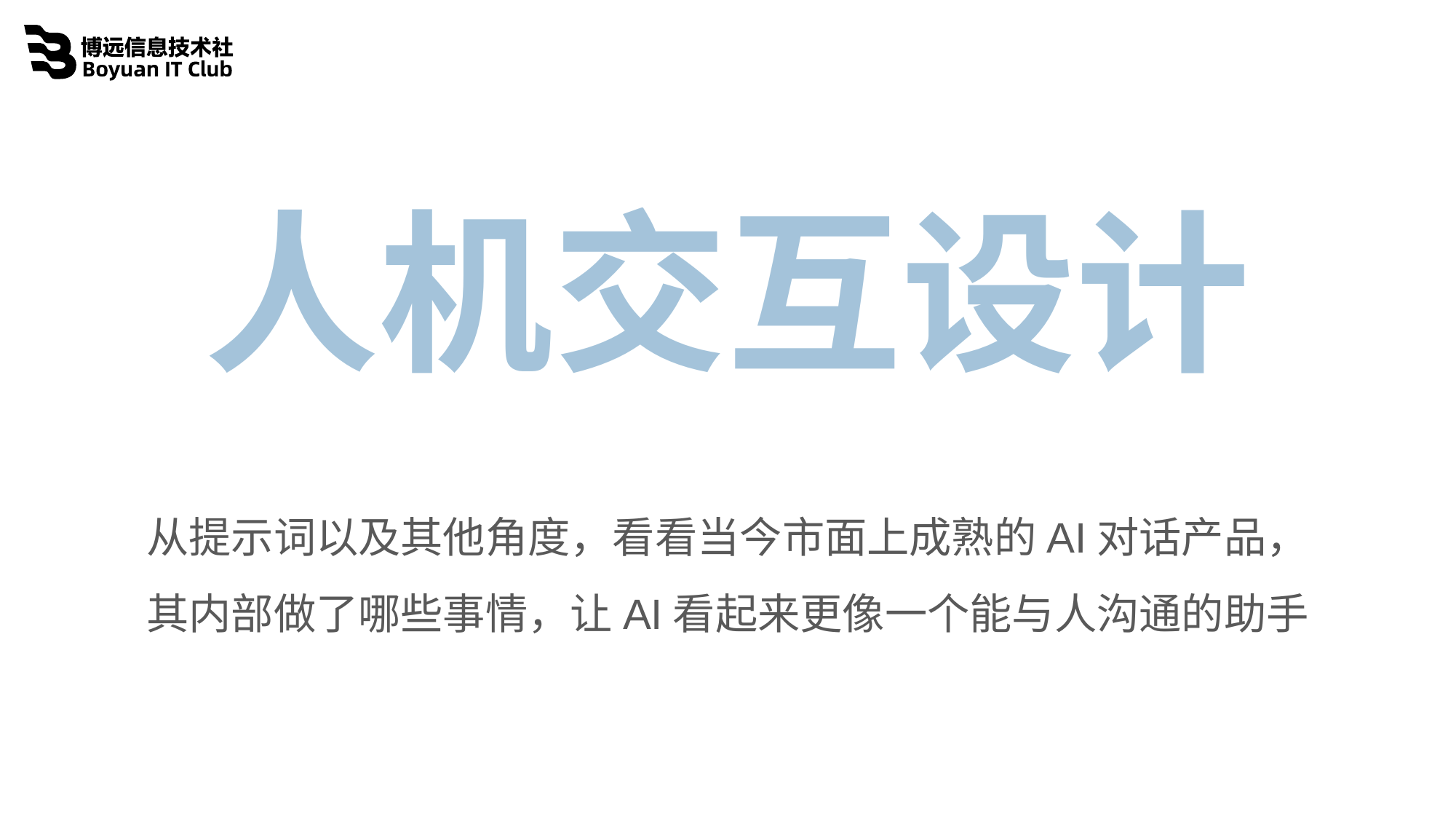

人机交互设计
从提示词以及其他角度，看看当今市面上成熟的AI对话产品，
其内部做了哪些事情，让AI看起来更像一个能与人沟通的助手
00     LLM的两种类型
01     系统预设提示词
02     问题建议
03     调整参数设置
04     *规划器(Planner)